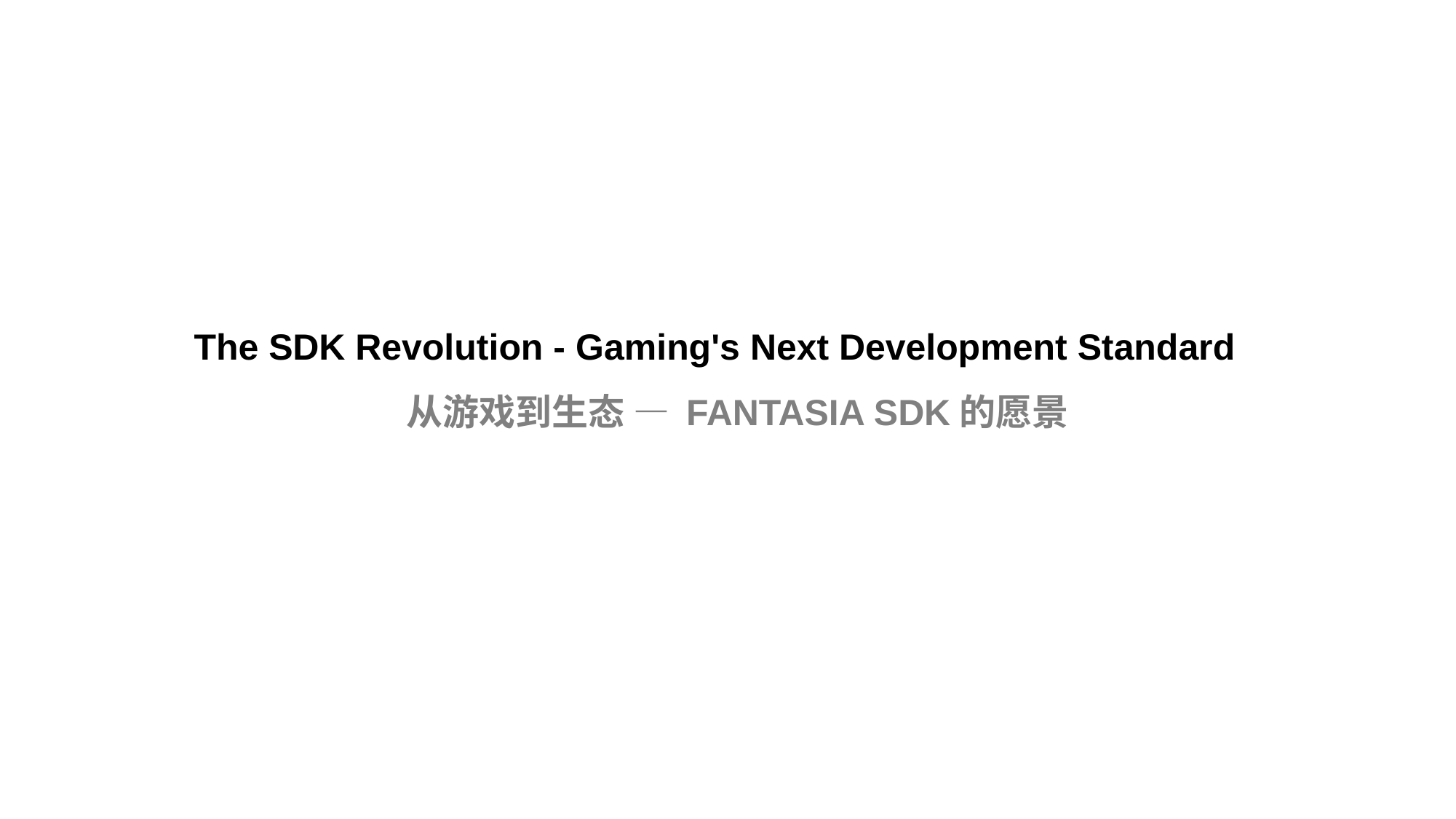

The SDK Revolution - Gaming's Next Development Standard
从游戏到生态 — FANTASIA SDK的愿景